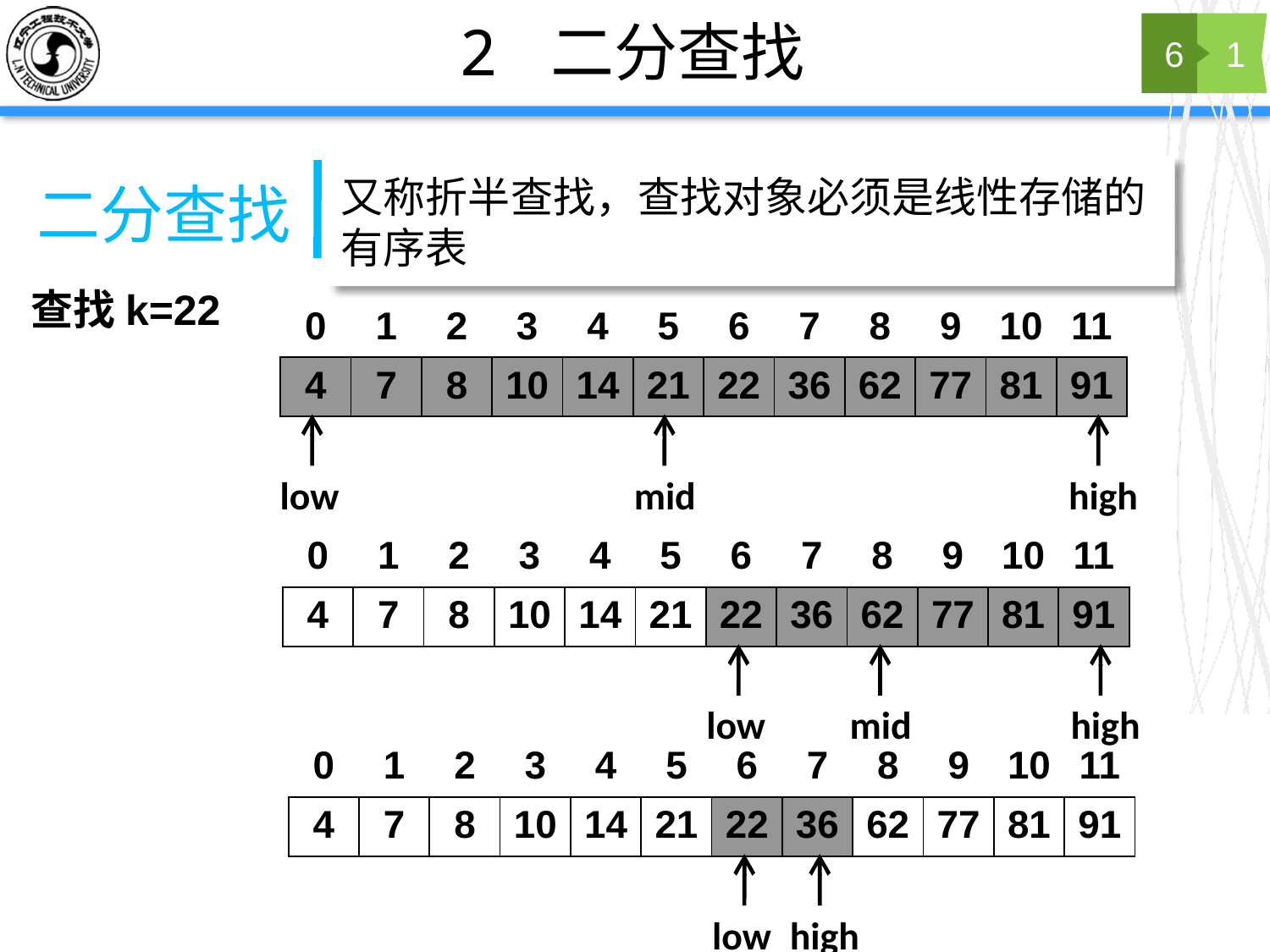

# 2 二分查找
6
1
又称折半查找，查找对象必须是线性存储的有序表
二分查找
查找k=22
| 0 | 1 | 2 | 3 | 4 | 5 | 6 | 7 | 8 | 9 | 10 | 11 |
| --- | --- | --- | --- | --- | --- | --- | --- | --- | --- | --- | --- |
| 4 | 7 | 8 | 10 | 14 | 21 | 22 | 36 | 62 | 77 | 81 | 91 |

low

mid

high
| 0 | 1 | 2 | 3 | 4 | 5 | 6 | 7 | 8 | 9 | 10 | 11 |
| --- | --- | --- | --- | --- | --- | --- | --- | --- | --- | --- | --- |
| 4 | 7 | 8 | 10 | 14 | 21 | 22 | 36 | 62 | 77 | 81 | 91 |

low

mid

high
| 0 | 1 | 2 | 3 | 4 | 5 | 6 | 7 | 8 | 9 | 10 | 11 |
| --- | --- | --- | --- | --- | --- | --- | --- | --- | --- | --- | --- |
| 4 | 7 | 8 | 10 | 14 | 21 | 22 | 36 | 62 | 77 | 81 | 91 |

low

high